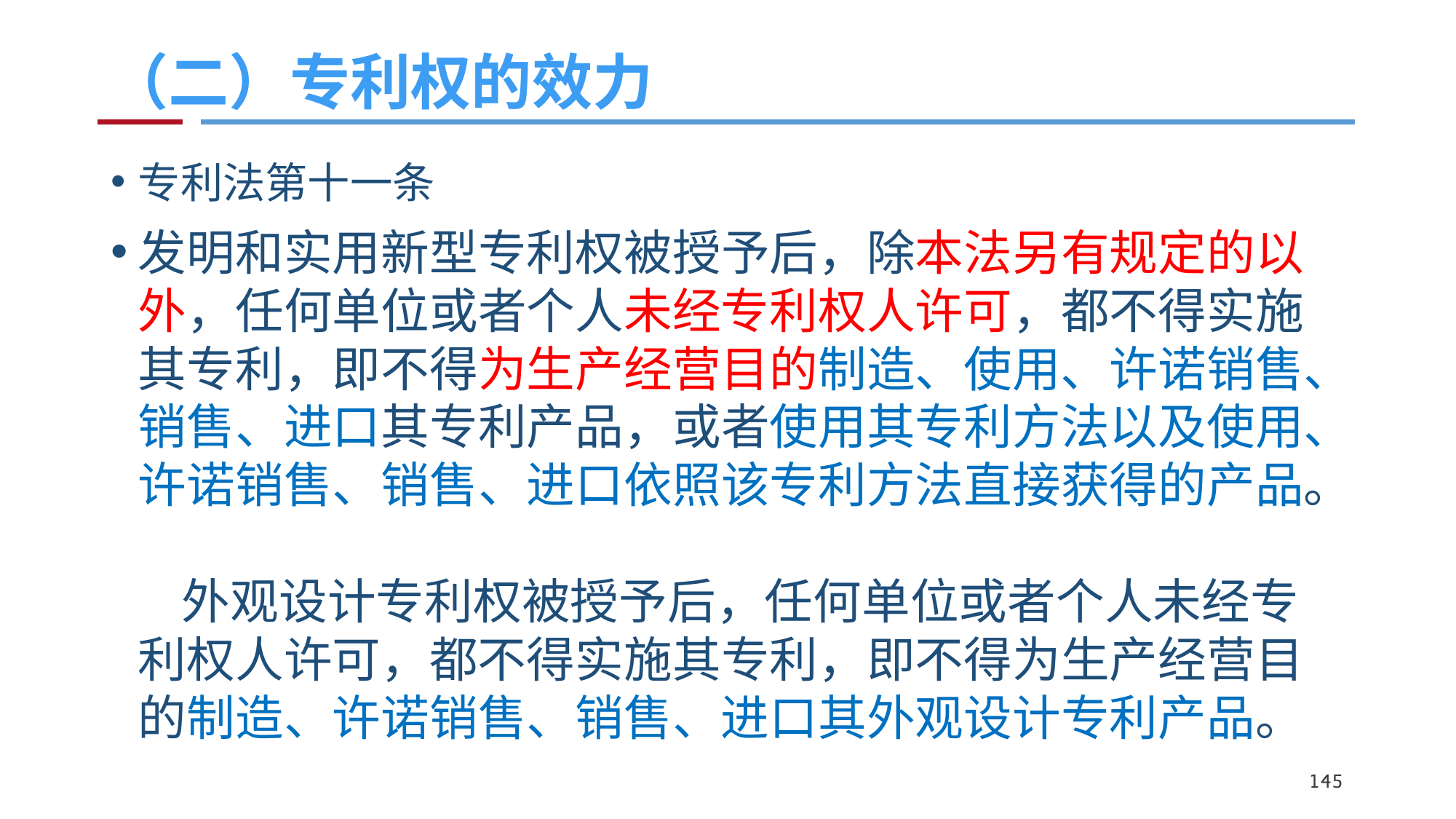

# （二）专利权的效力
专利法第十一条
发明和实用新型专利权被授予后，除本法另有规定的以外，任何单位或者个人未经专利权人许可，都不得实施其专利，即不得为生产经营目的制造、使用、许诺销售、销售、进口其专利产品，或者使用其专利方法以及使用、许诺销售、销售、进口依照该专利方法直接获得的产品。
    外观设计专利权被授予后，任何单位或者个人未经专利权人许可，都不得实施其专利，即不得为生产经营目的制造、许诺销售、销售、进口其外观设计专利产品。
145